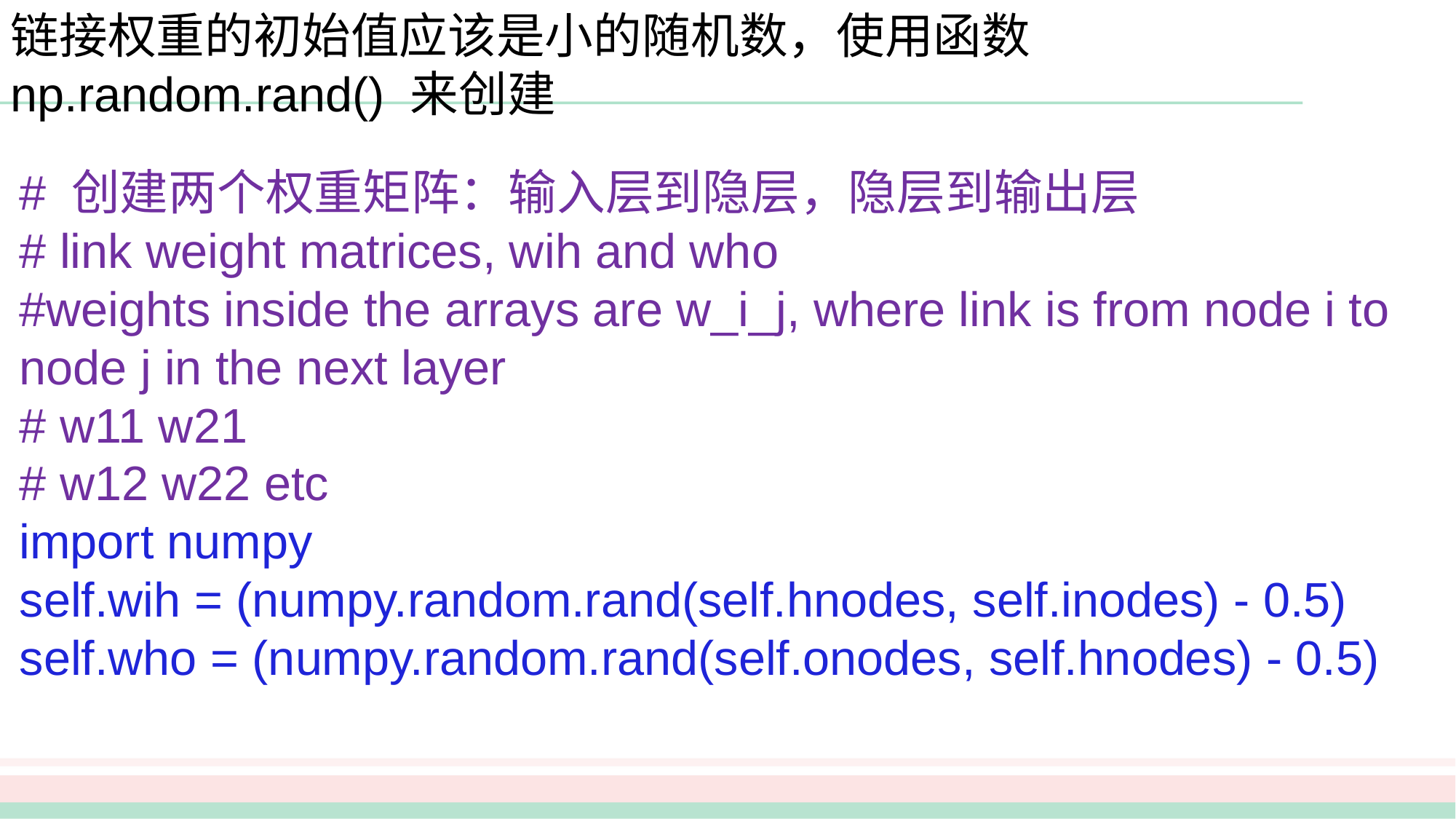

链接权重的初始值应该是小的随机数，使用函数np.random.rand() 来创建
# 创建两个权重矩阵：输入层到隐层，隐层到输出层
# link weight matrices, wih and who
#weights inside the arrays are w_i_j, where link is from node i to node j in the next layer
# w11 w21
# w12 w22 etc
import numpy
self.wih = (numpy.random.rand(self.hnodes, self.inodes) - 0.5)
self.who = (numpy.random.rand(self.onodes, self.hnodes) - 0.5)